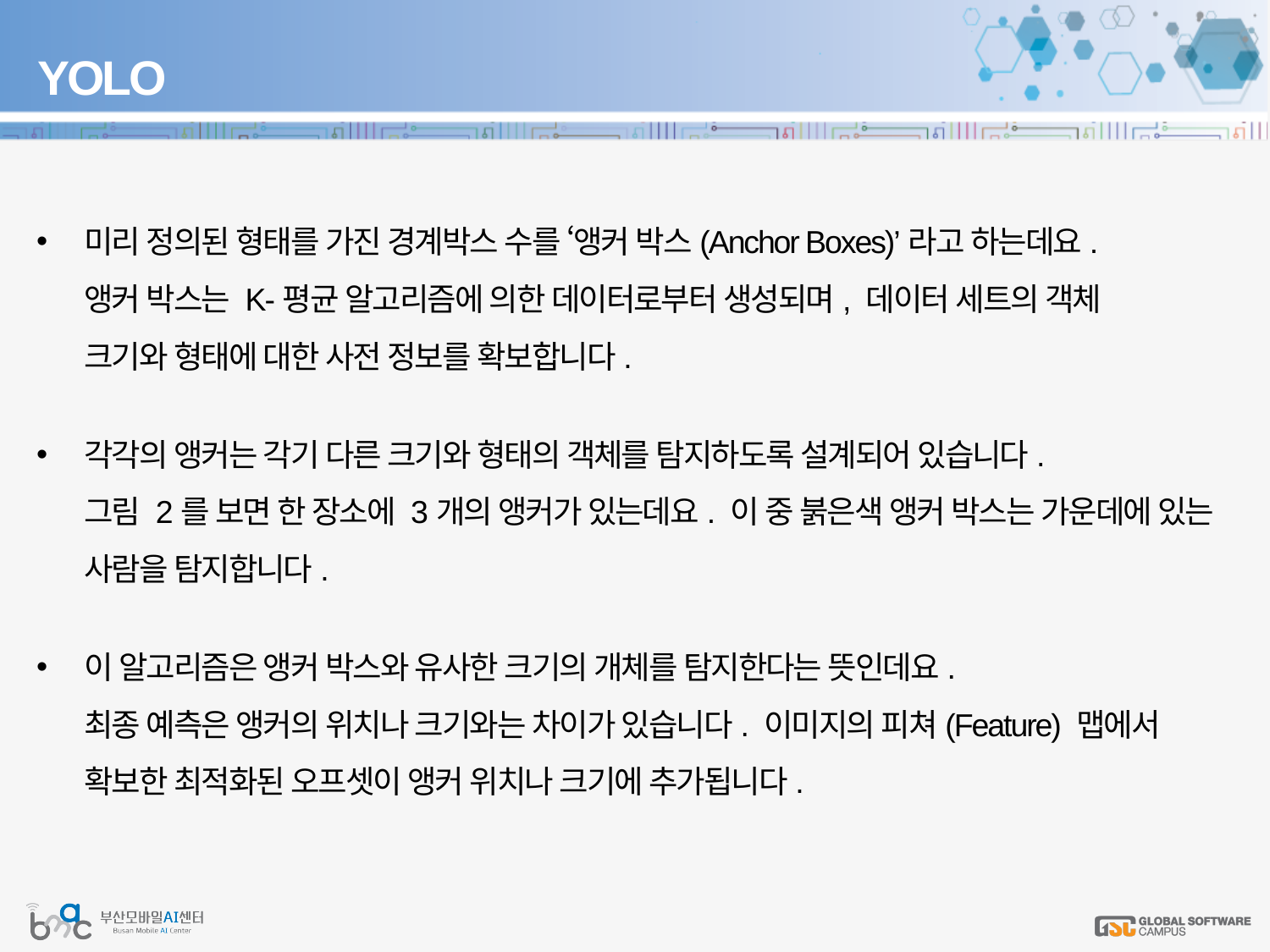

# YOLO
미리 정의된 형태를 가진 경계박스 수를 ‘앵커 박스(Anchor Boxes)’라고 하는데요.
앵커 박스는 K-평균 알고리즘에 의한 데이터로부터 생성되며, 데이터 세트의 객체
크기와 형태에 대한 사전 정보를 확보합니다.

각각의 앵커는 각기 다른 크기와 형태의 객체를 탐지하도록 설계되어 있습니다.
그림 2를 보면 한 장소에 3개의 앵커가 있는데요. 이 중 붉은색 앵커 박스는 가운데에 있는 사람을 탐지합니다.

이 알고리즘은 앵커 박스와 유사한 크기의 개체를 탐지한다는 뜻인데요.
최종 예측은 앵커의 위치나 크기와는 차이가 있습니다. 이미지의 피쳐(Feature) 맵에서 확보한 최적화된 오프셋이 앵커 위치나 크기에 추가됩니다.